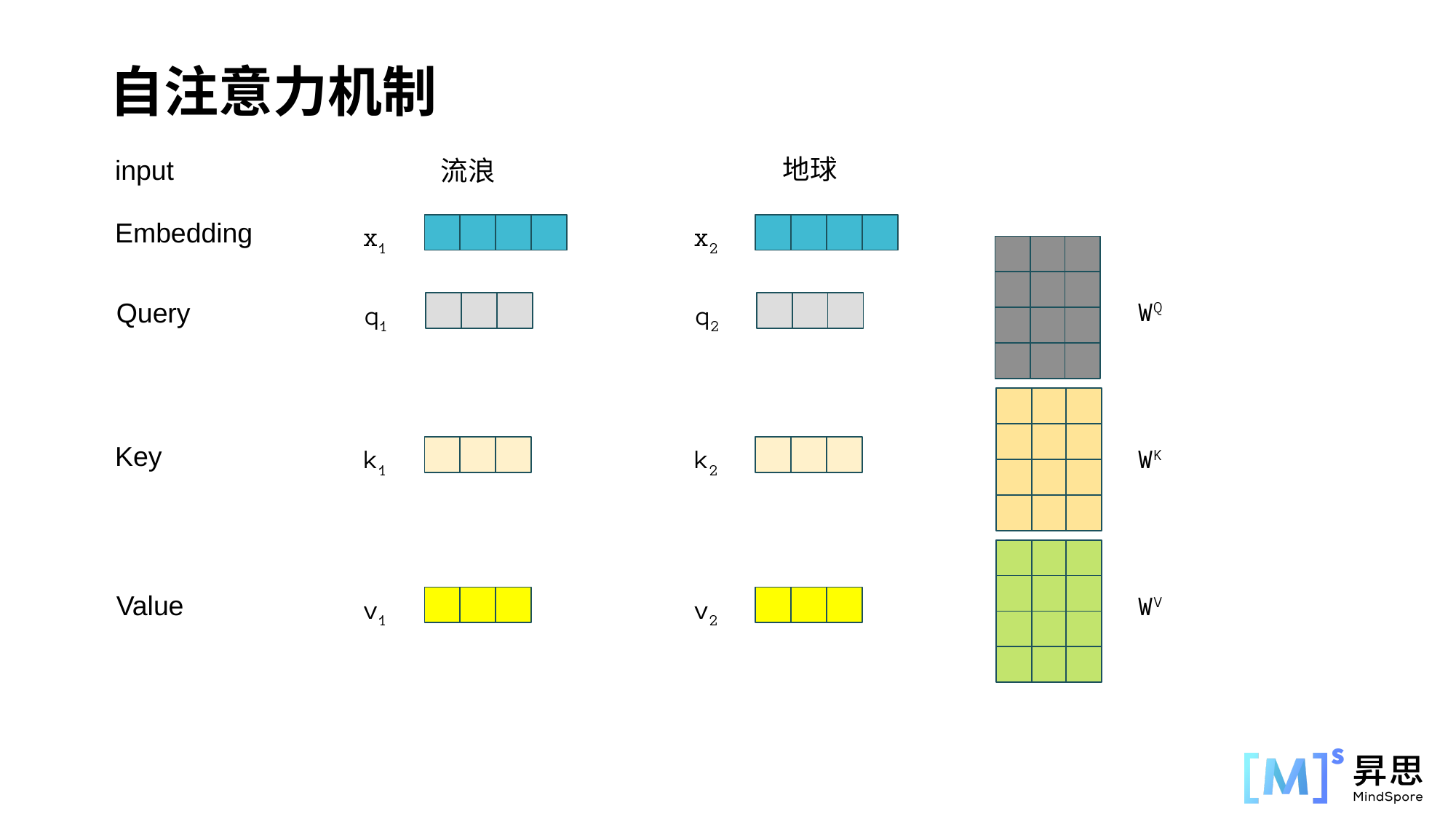

自注意力机制
地球
input
流浪
Embedding
x1

x2

WQ
Query
q1

q2

Key
k1

k2

WK

Value
WV
v1

v2